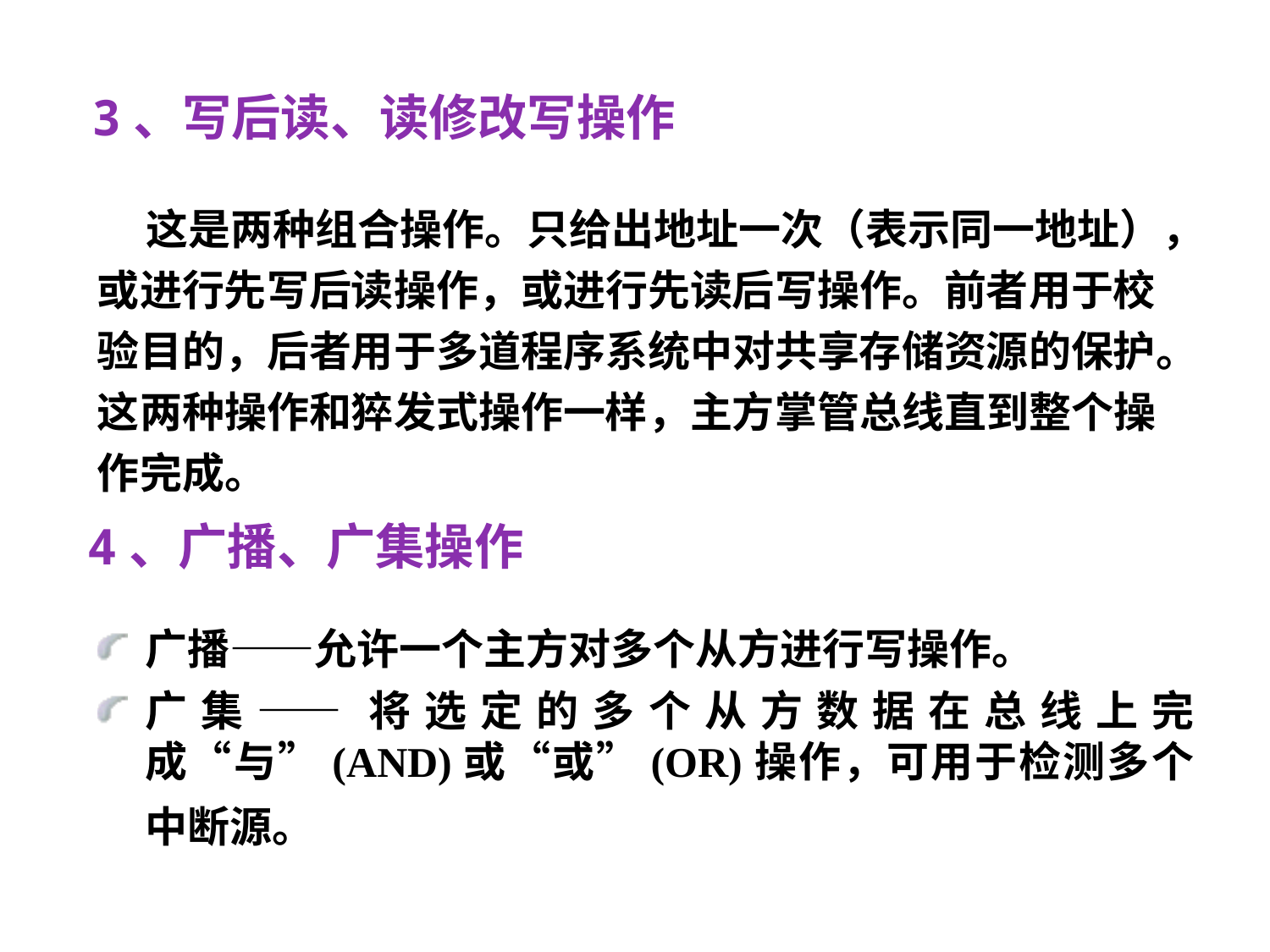

# 3、写后读、读修改写操作
    这是两种组合操作。只给出地址一次（表示同一地址），或进行先写后读操作，或进行先读后写操作。前者用于校验目的，后者用于多道程序系统中对共享存储资源的保护。这两种操作和猝发式操作一样，主方掌管总线直到整个操作完成。
4、广播、广集操作
广播——允许一个主方对多个从方进行写操作。
广集——将选定的多个从方数据在总线上完成“与”(AND)或“或”(OR)操作，可用于检测多个中断源。